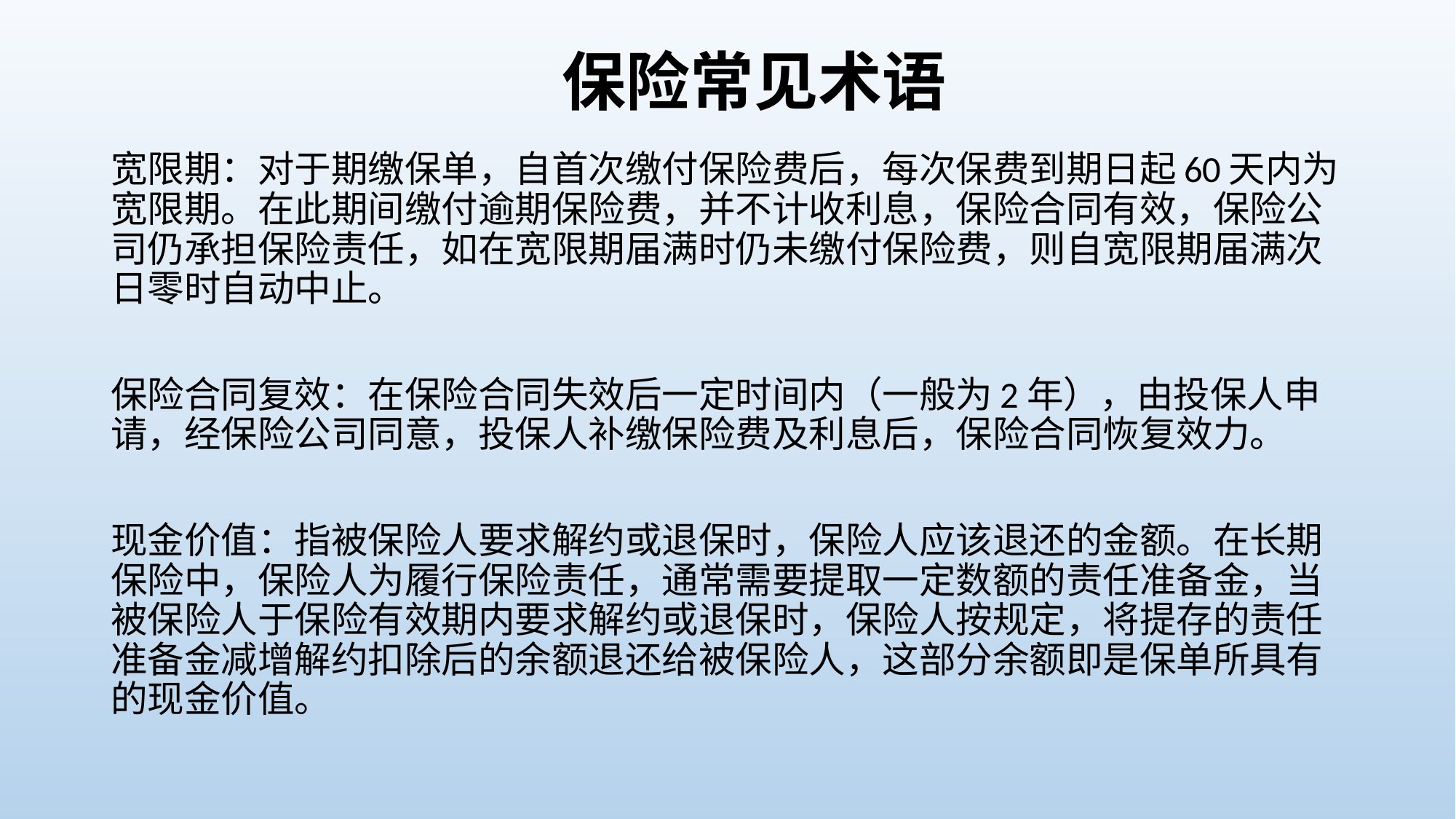

# 保险常见术语
宽限期：对于期缴保单，自首次缴付保险费后，每次保费到期日起60天内为宽限期。在此期间缴付逾期保险费，并不计收利息，保险合同有效，保险公司仍承担保险责任，如在宽限期届满时仍未缴付保险费，则自宽限期届满次日零时自动中止。

保险合同复效：在保险合同失效后一定时间内（一般为2年），由投保人申请，经保险公司同意，投保人补缴保险费及利息后，保险合同恢复效力。

现金价值：指被保险人要求解约或退保时，保险人应该退还的金额。在长期保险中，保险人为履行保险责任，通常需要提取一定数额的责任准备金，当被保险人于保险有效期内要求解约或退保时，保险人按规定，将提存的责任准备金减增解约扣除后的余额退还给被保险人，这部分余额即是保单所具有的现金价值。